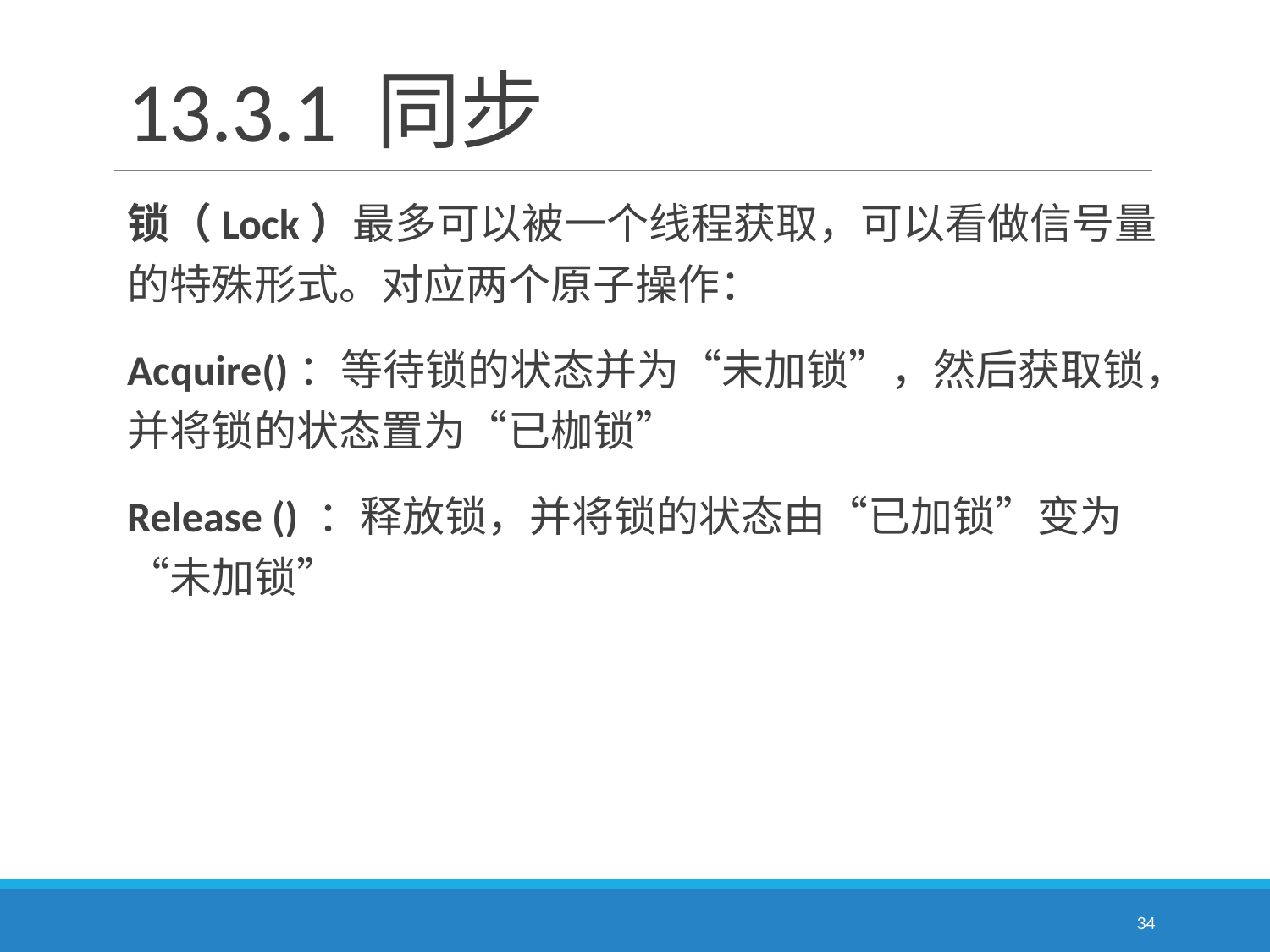

# 13.3.1 同步
锁（Lock）最多可以被一个线程获取，可以看做信号量的特殊形式。对应两个原子操作：
Acquire()：等待锁的状态并为“未加锁”，然后获取锁，并将锁的状态置为“已枷锁”
Release () ：释放锁，并将锁的状态由“已加锁”变为“未加锁”
34